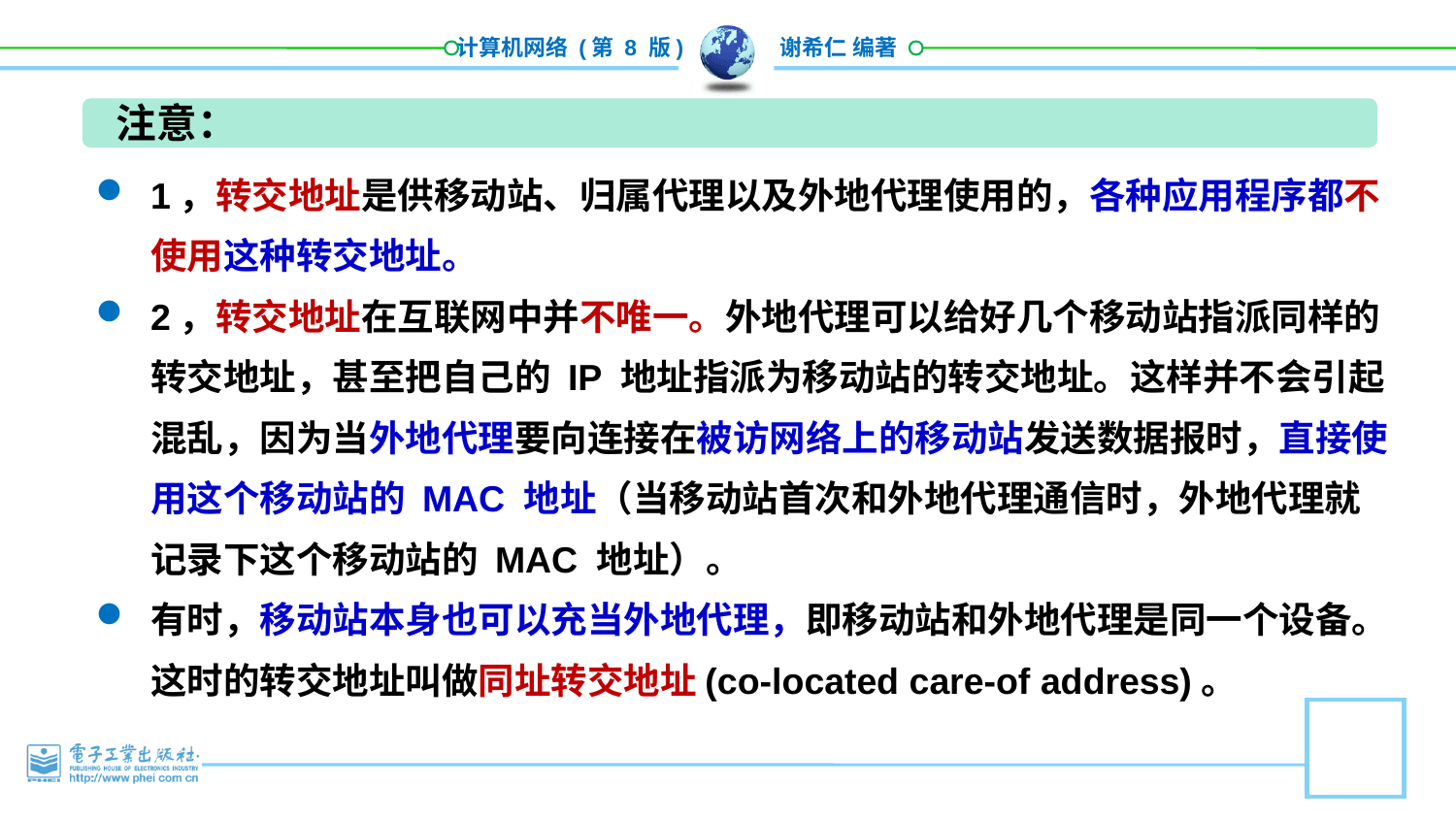

注意：

1，转交地址是供移动站、归属代理以及外地代理使用的，各种应用程序都不使用这种转交地址。
2，转交地址在互联网中并不唯一。外地代理可以给好几个移动站指派同样的转交地址，甚至把自己的 IP 地址指派为移动站的转交地址。这样并不会引起混乱，因为当外地代理要向连接在被访网络上的移动站发送数据报时，直接使用这个移动站的 MAC 地址（当移动站首次和外地代理通信时，外地代理就记录下这个移动站的 MAC 地址）。
有时，移动站本身也可以充当外地代理，即移动站和外地代理是同一个设备。这时的转交地址叫做同址转交地址(co-located care-of address)。